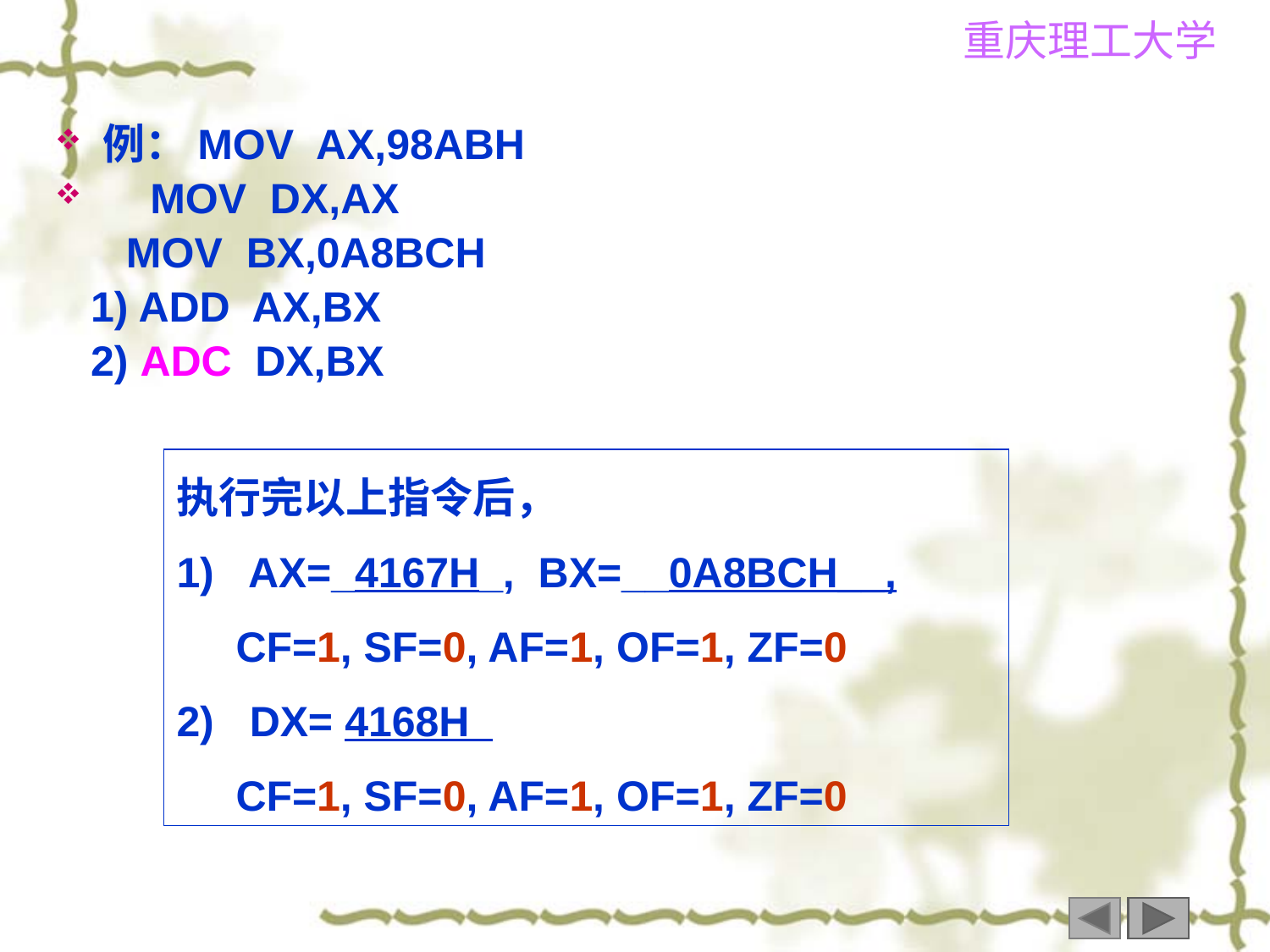

例：MOV  AX,98ABH
    MOV  DX,AX
      MOV  BX,0A8BCH
   1) ADD  AX,BX
   2) ADC  DX,BX

执行完以上指令后，
1)   AX=_4167H_,  BX=__0A8BCH__,
     CF=1, SF=0, AF=1, OF=1, ZF=0
2)   DX= 4168H
     CF=1, SF=0, AF=1, OF=1, ZF=0